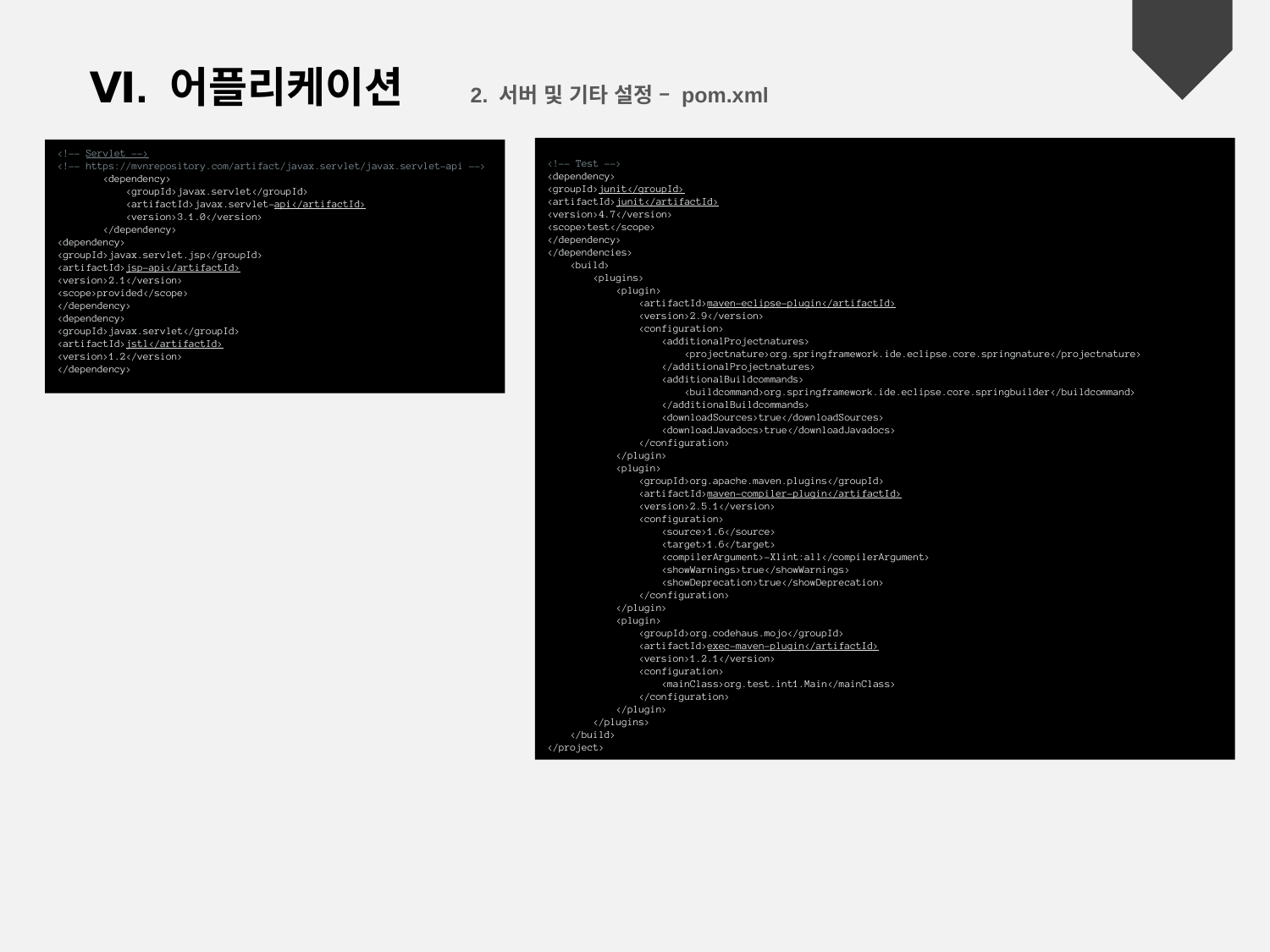

Ⅵ. 어플리케이션	2. 서버 및 기타 설정 – pom.xml

<!-- Test -->
<dependency>
<groupId>junit</groupId>
<artifactId>junit</artifactId>
<version>4.7</version>
<scope>test</scope>
</dependency>
</dependencies>
    <build>
        <plugins>
            <plugin>
                <artifactId>maven-eclipse-plugin</artifactId>
                <version>2.9</version>
                <configuration>
                    <additionalProjectnatures>
                        <projectnature>org.springframework.ide.eclipse.core.springnature</projectnature>
                    </additionalProjectnatures>
                    <additionalBuildcommands>
                        <buildcommand>org.springframework.ide.eclipse.core.springbuilder</buildcommand>
                    </additionalBuildcommands>
                    <downloadSources>true</downloadSources>
                    <downloadJavadocs>true</downloadJavadocs>
                </configuration>
            </plugin>
            <plugin>
                <groupId>org.apache.maven.plugins</groupId>
                <artifactId>maven-compiler-plugin</artifactId>
                <version>2.5.1</version>
                <configuration>
                    <source>1.6</source>
                    <target>1.6</target>
                    <compilerArgument>-Xlint:all</compilerArgument>
                    <showWarnings>true</showWarnings>
                    <showDeprecation>true</showDeprecation>
                </configuration>
            </plugin>
            <plugin>
                <groupId>org.codehaus.mojo</groupId>
                <artifactId>exec-maven-plugin</artifactId>
                <version>1.2.1</version>
                <configuration>
                    <mainClass>org.test.int1.Main</mainClass>
                </configuration>
            </plugin>
        </plugins>
    </build>
</project>
<!-- Servlet -->
<!-- https://mvnrepository.com/artifact/javax.servlet/javax.servlet-api -->
        <dependency>
            <groupId>javax.servlet</groupId>
            <artifactId>javax.servlet-api</artifactId>
            <version>3.1.0</version>
        </dependency>
<dependency>
<groupId>javax.servlet.jsp</groupId>
<artifactId>jsp-api</artifactId>
<version>2.1</version>
<scope>provided</scope>
</dependency>
<dependency>
<groupId>javax.servlet</groupId>
<artifactId>jstl</artifactId>
<version>1.2</version>
</dependency>